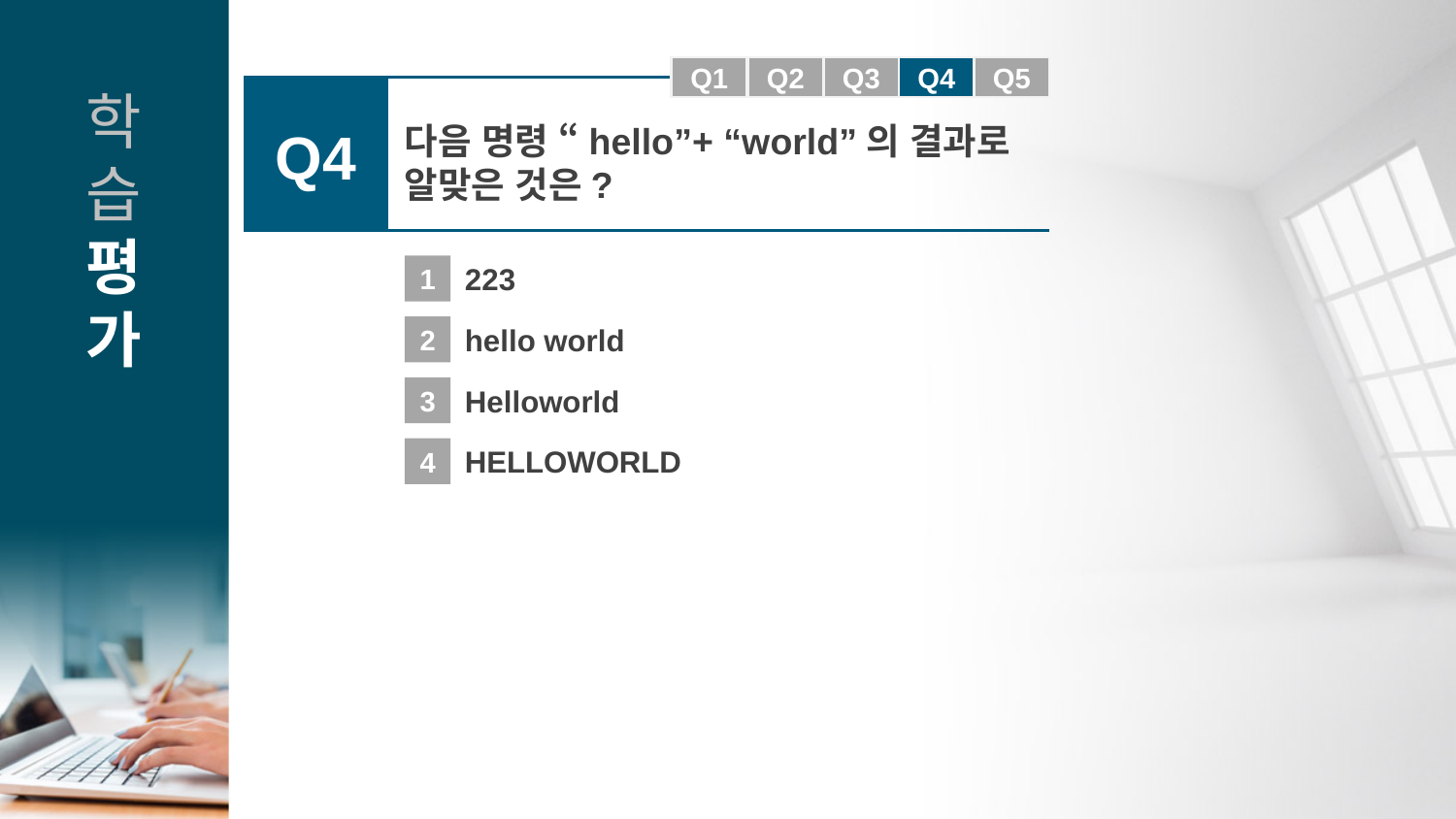

Q1
Q1
Q2
Q3
Q4
Q5
Q4
다음 명령 “hello”+ “world”의 결과로 알맞은 것은?
1
223
2
hello world
3
Helloworld
4
HELLOWORLD